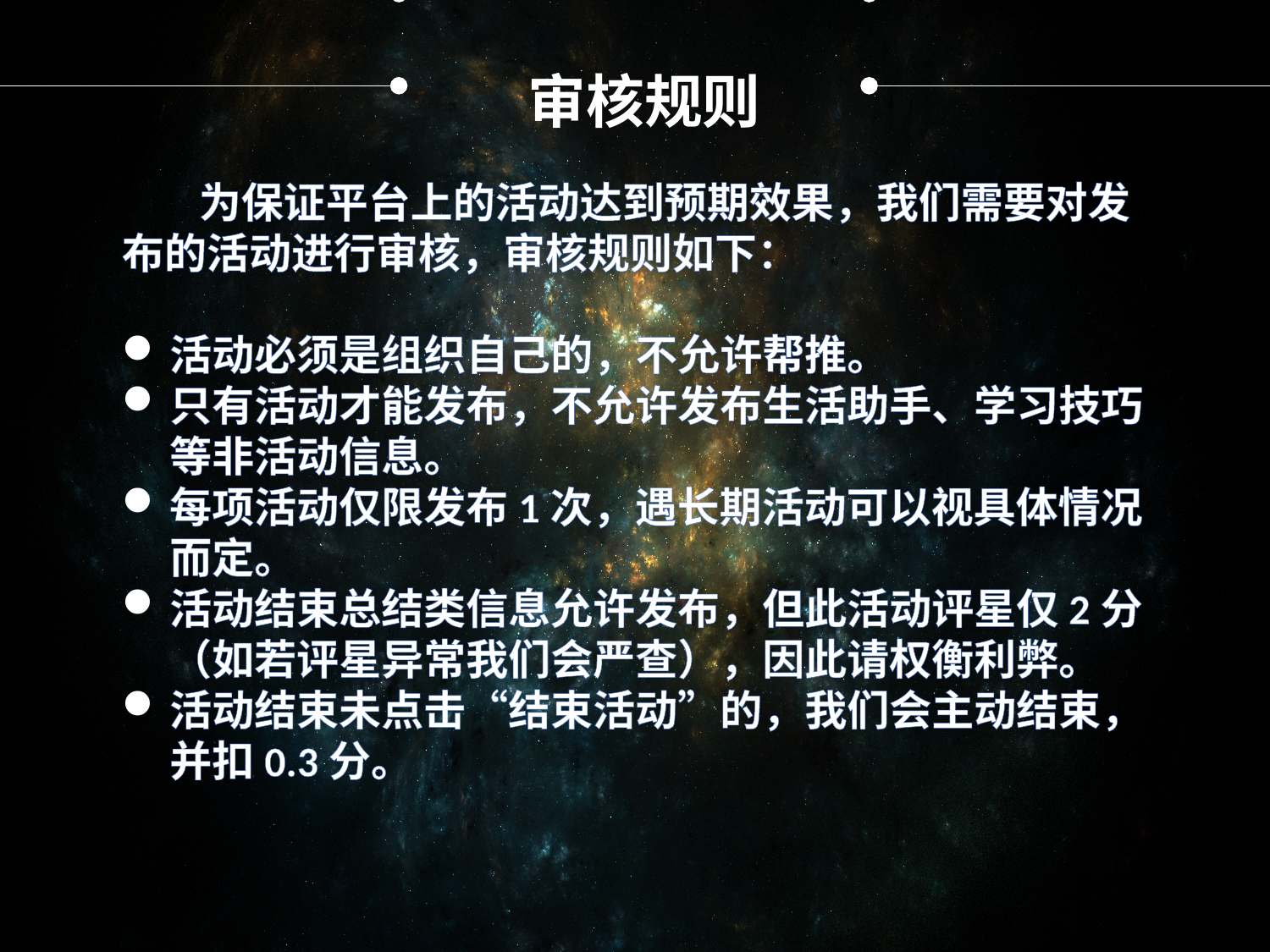

审核规则
       为保证平台上的活动达到预期效果，我们需要对发布的活动进行审核，审核规则如下：

活动必须是组织自己的，不允许帮推。
只有活动才能发布，不允许发布生活助手、学习技巧等非活动信息。
每项活动仅限发布1次，遇长期活动可以视具体情况而定。
活动结束总结类信息允许发布，但此活动评星仅2分（如若评星异常我们会严查），因此请权衡利弊。
活动结束未点击“结束活动”的，我们会主动结束，并扣0.3分。